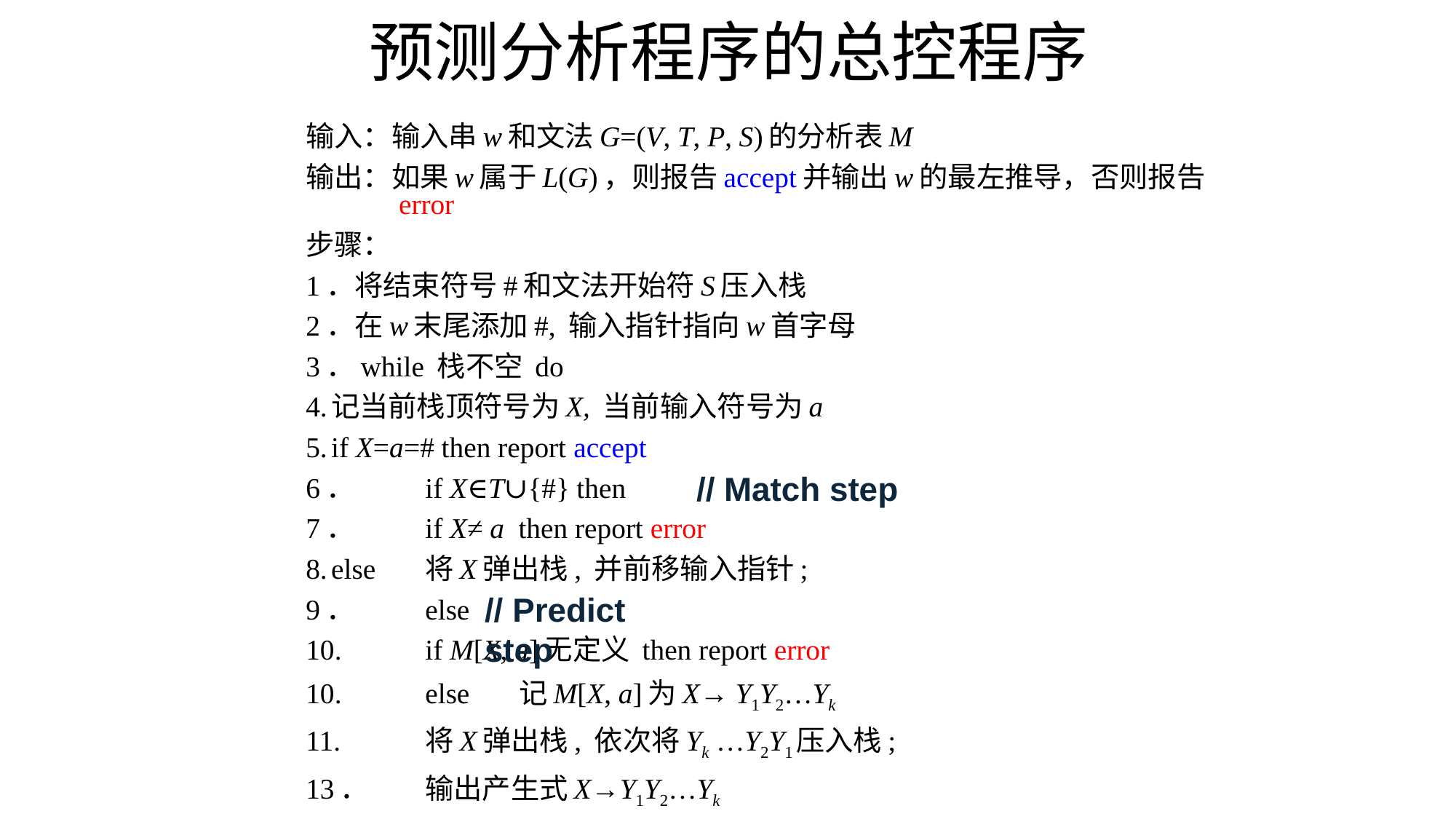

预测分析程序的总控程序

输入：输入串w和文法G=(V, T, P, S)的分析表M
输出：如果w属于L(G)，则报告accept并输出w的最左推导，否则报告error
步骤：
1．将结束符号#和文法开始符S压入栈
2．在w末尾添加#, 输入指针指向w首字母
3．while 栈不空 do
4.		记当前栈顶符号为X, 当前输入符号为a
5.		if X=a=# then report accept
6．	if X∈T∪{#} then
7．		if X≠ a  then report error
8.			else 	将X弹出栈, 并前移输入指针;
9．	else
10.		if M[X, a]无定义 then report error
10.		else 	记M[X, a]为X→ Y1Y2…Yk
11.				将X弹出栈, 依次将Yk …Y2Y1压入栈;
13．			输出产生式X→Y1Y2…Yk

// Match step
// Predict step